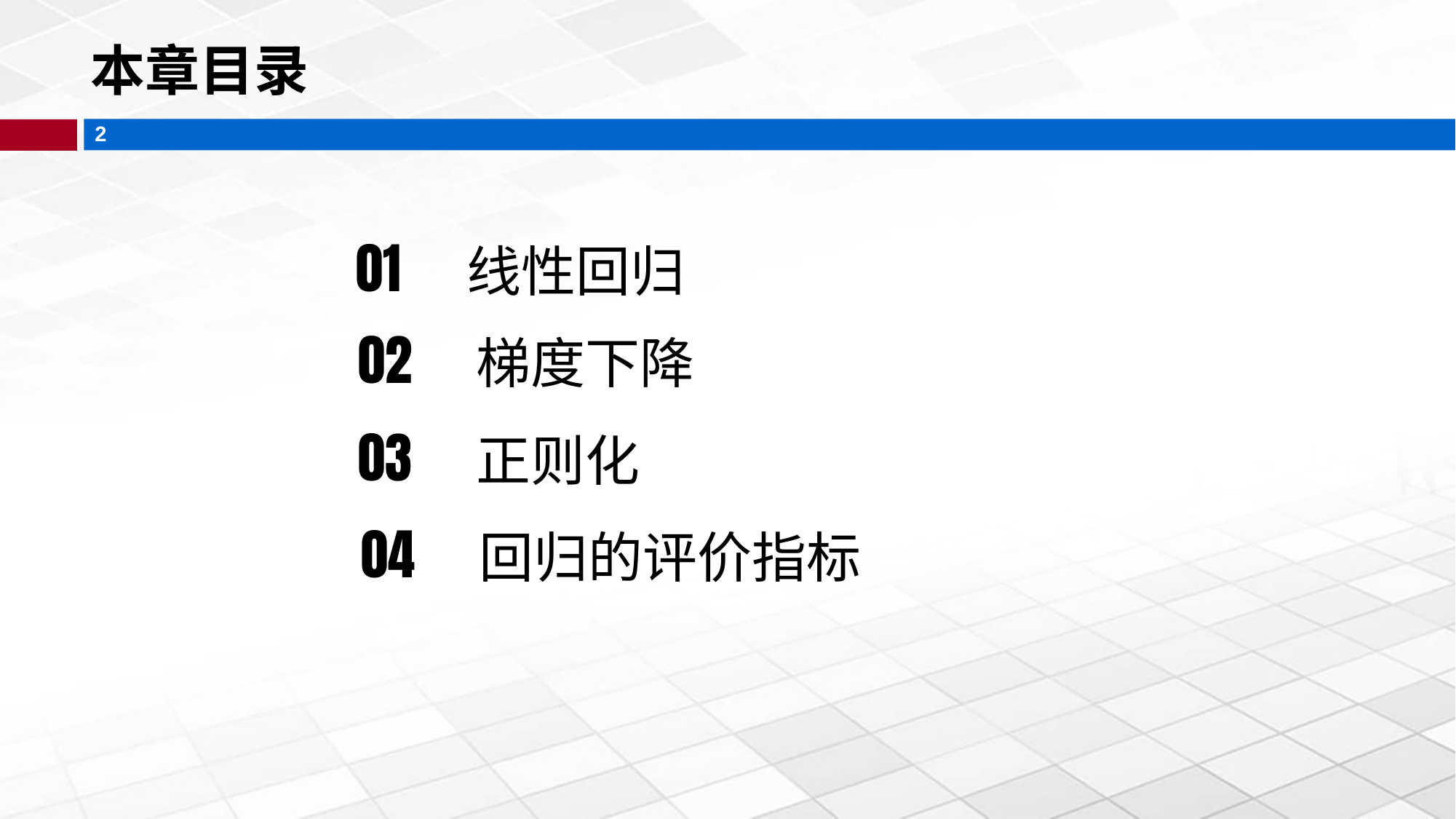

# 本章目录
01    线性回归
02    梯度下降
03    正则化
04    回归的评价指标